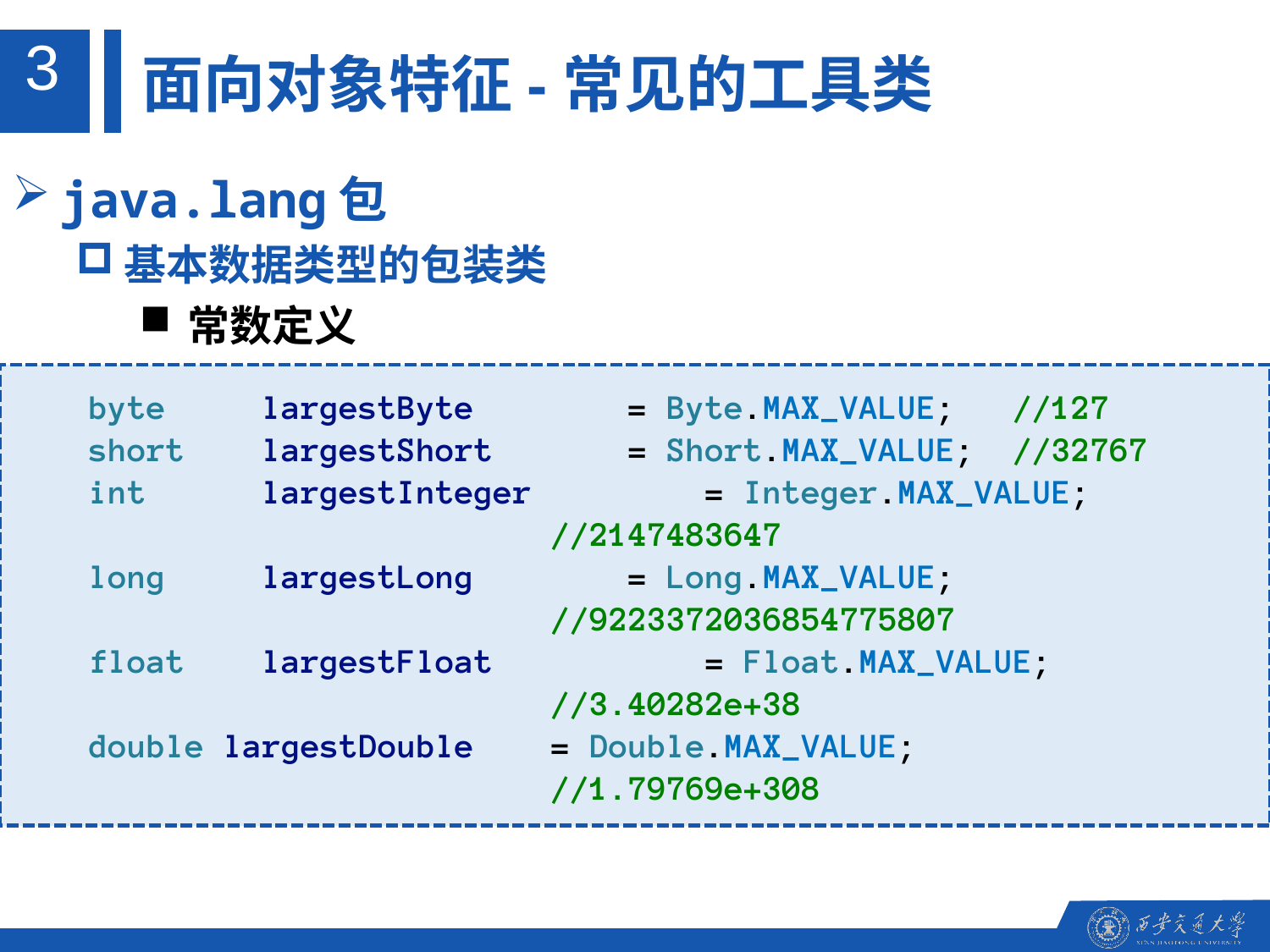

3
面向对象特征-常见的工具类

java.lang包
基本数据类型的包装类
常数定义

    byte     largestByte        = Byte.MAX_VALUE;   //127
    short    largestShort       = Short.MAX_VALUE;  //32767
    int      largestInteger         = Integer.MAX_VALUE;
                            //2147483647
    long     largestLong        = Long.MAX_VALUE;
                            //9223372036854775807
    float    largestFloat           = Float.MAX_VALUE;
                            //3.40282e+38
    double largestDouble    = Double.MAX_VALUE;
                            //1.79769e+308